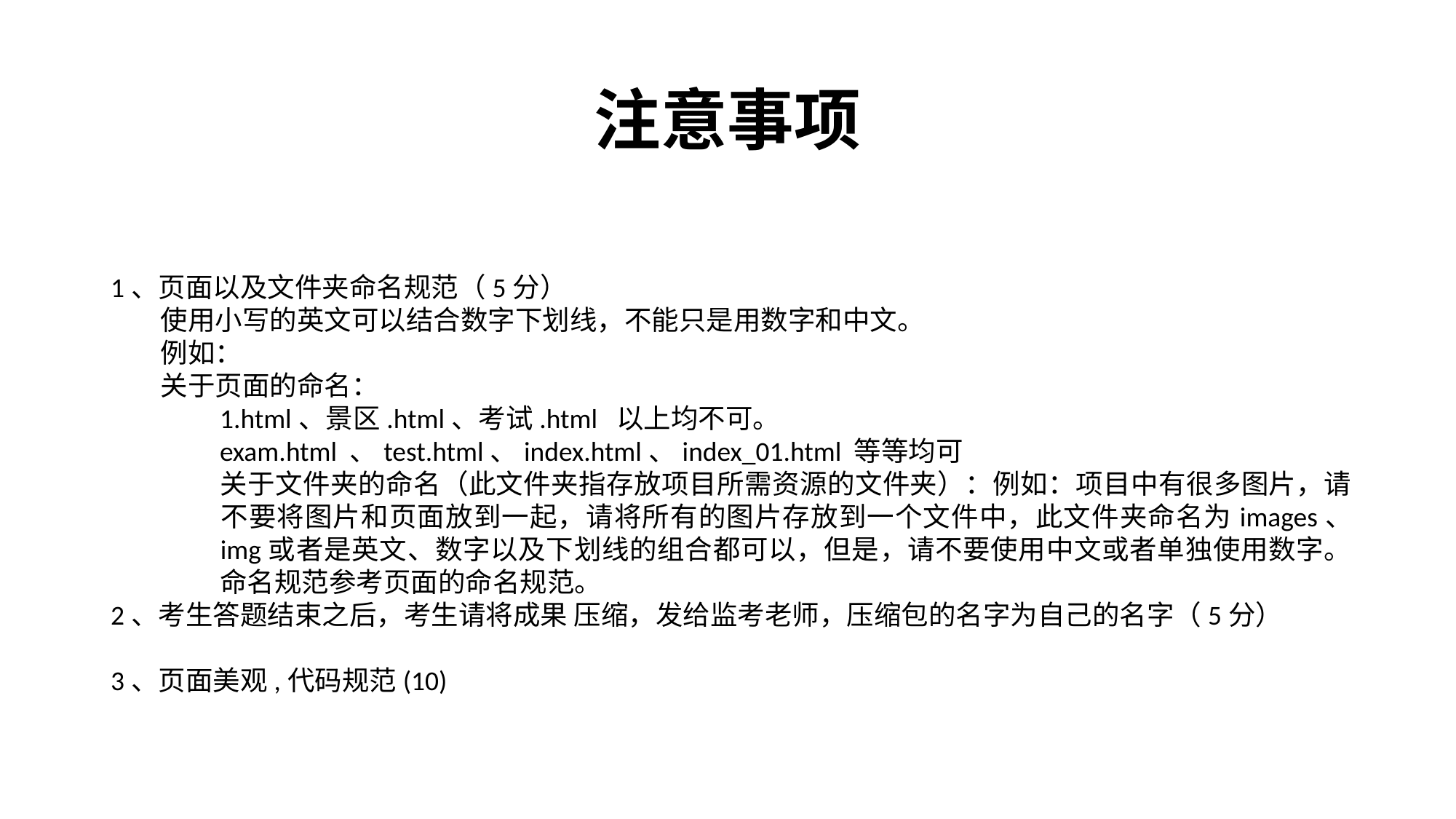

# 注意事项
1、页面以及文件夹命名规范（5分）
       使用小写的英文可以结合数字下划线，不能只是用数字和中文。
       例如：
       关于页面的命名：
	1.html、景区.html、考试.html  以上均不可。
	exam.html 、test.html、index.html、index_01.html 等等均可
	关于文件夹的命名（此文件夹指存放项目所需资源的文件夹）：例如：项目中有很多图片，请	不要将图片和页面放到一起，请将所有的图片存放到一个文件中，此文件夹命名为images、	img或者是英文、数字以及下划线的组合都可以，但是，请不要使用中文或者单独使用数字。	命名规范参考页面的命名规范。
2、考生答题结束之后，考生请将成果 压缩，发给监考老师，压缩包的名字为自己的名字（5分）

3、页面美观,代码规范(10)